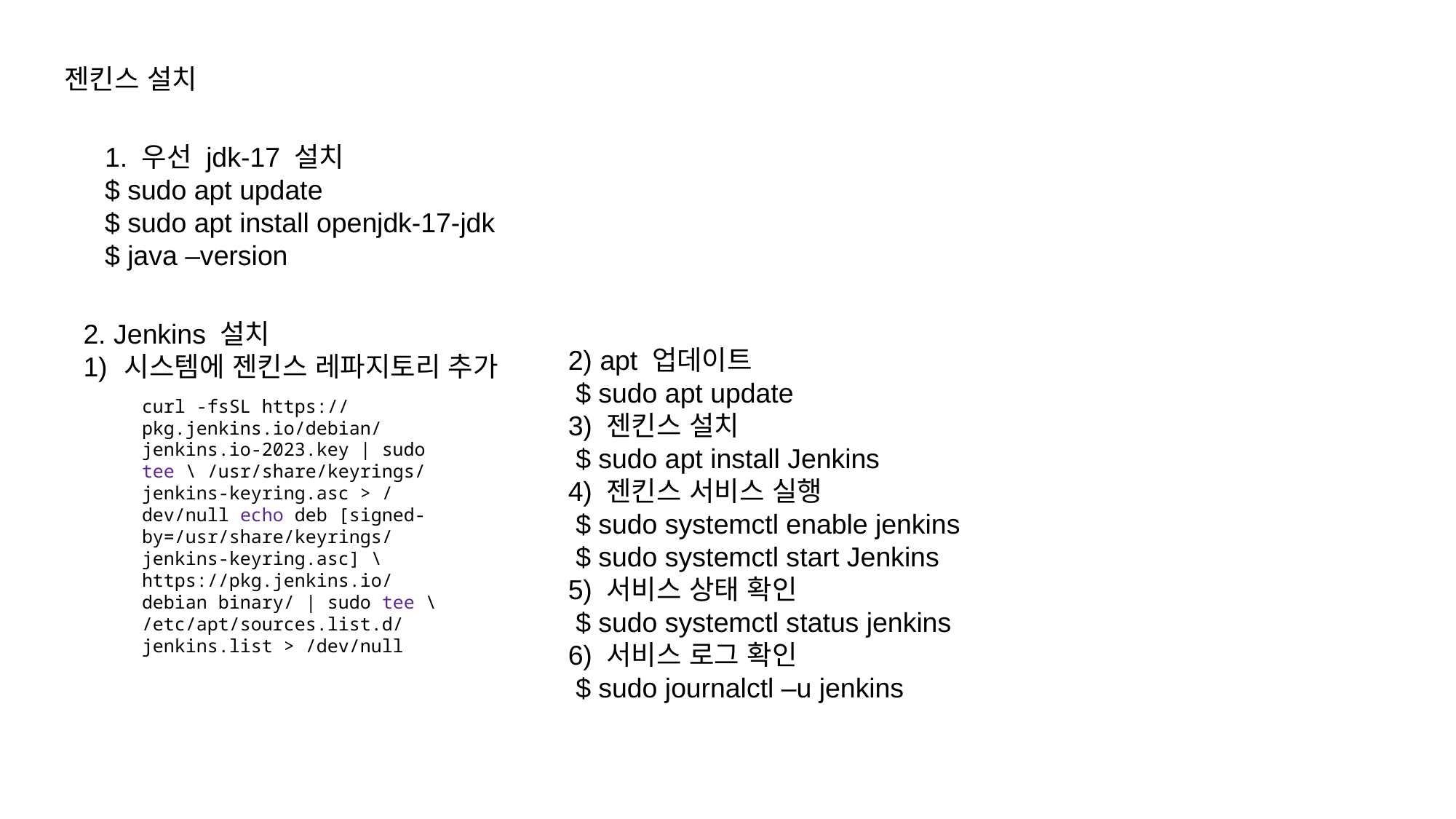

젠킨스 설치
1. 우선 jdk-17 설치
$ sudo apt update
$ sudo apt install openjdk-17-jdk
$ java –version
2. Jenkins 설치
시스템에 젠킨스 레파지토리 추가

2) apt 업데이트
 $ sudo apt update
3) 젠킨스 설치
 $ sudo apt install Jenkins
4) 젠킨스 서비스 실행
 $ sudo systemctl enable jenkins
 $ sudo systemctl start Jenkins
5) 서비스 상태 확인
 $ sudo systemctl status jenkins
6) 서비스 로그 확인
 $ sudo journalctl –u jenkins
curl -fsSL https://pkg.jenkins.io/debian/jenkins.io-2023.key | sudo tee \ /usr/share/keyrings/jenkins-keyring.asc > /dev/null echo deb [signed-by=/usr/share/keyrings/jenkins-keyring.asc] \ https://pkg.jenkins.io/debian binary/ | sudo tee \ /etc/apt/sources.list.d/jenkins.list > /dev/null